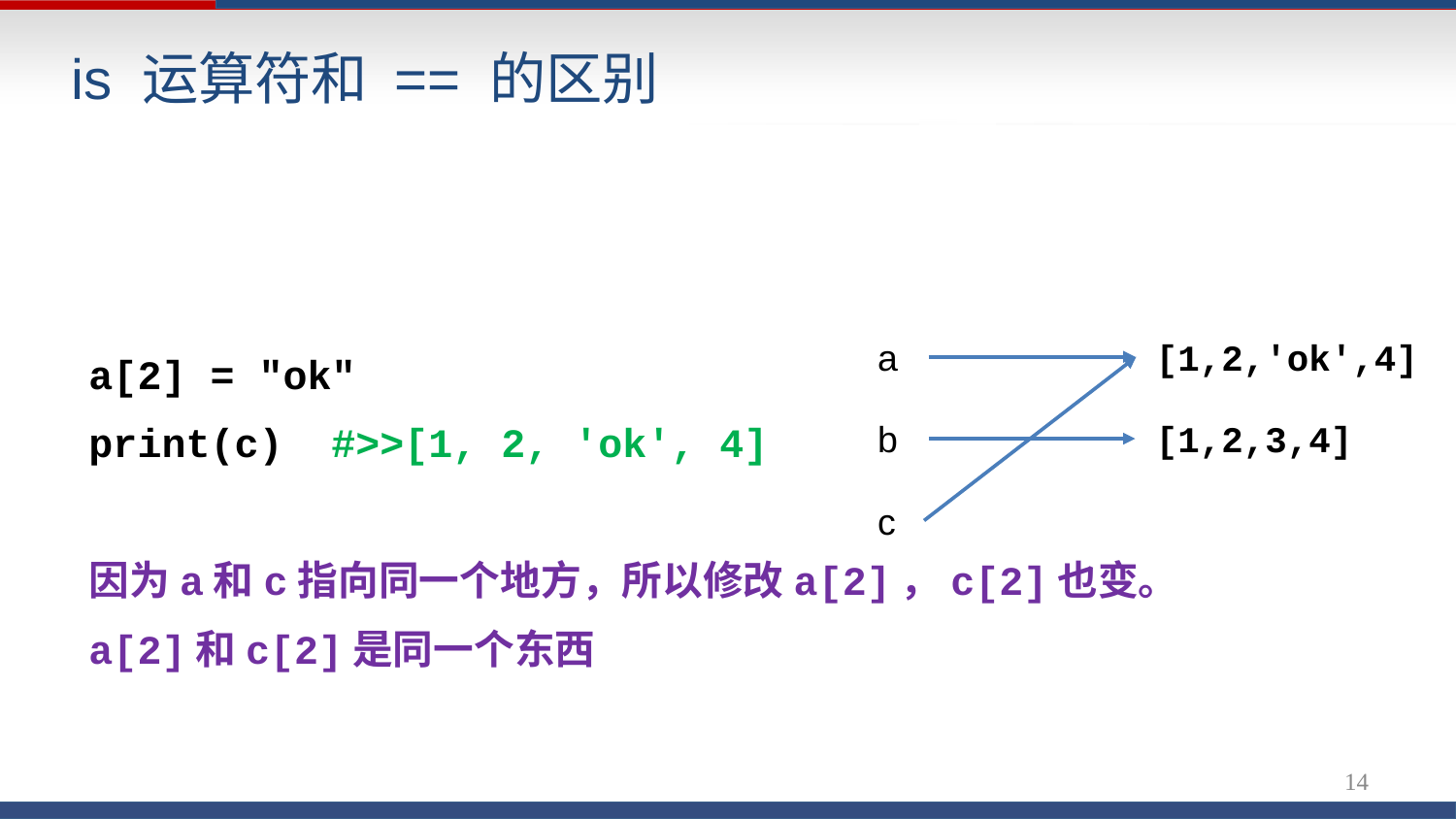

# is 运算符和 == 的区别

a[2] = "ok"
print(c)  #>>[1, 2, 'ok', 4]

因为a和c指向同一个地方，所以修改a[2]，c[2]也变。
a[2]和c[2]是同一个东西
a
[1,2,'ok',4]
b
[1,2,3,4]
c
14